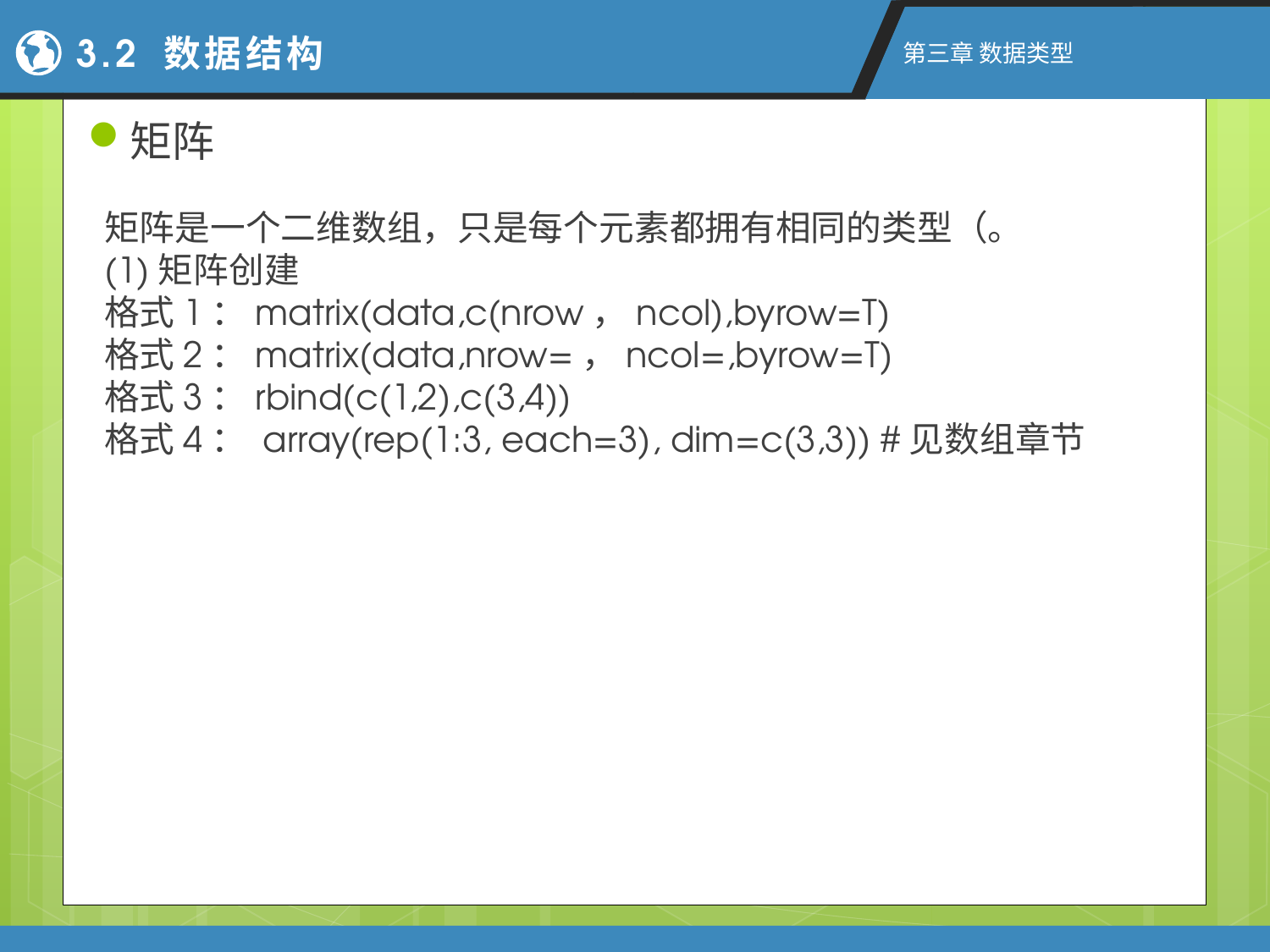

2.1新手上路
3.2 数据结构

第二章 R语言入门
第三章 数据类型
矩阵
矩阵是一个二维数组，只是每个元素都拥有相同的类型（。
(1)矩阵创建
格式1：matrix(data,c(nrow，ncol),byrow=T)
格式2：matrix(data,nrow=，ncol=,byrow=T)
格式3：rbind(c(1,2),c(3,4))
格式4： array(rep(1:3, each=3), dim=c(3,3)) #见数组章节